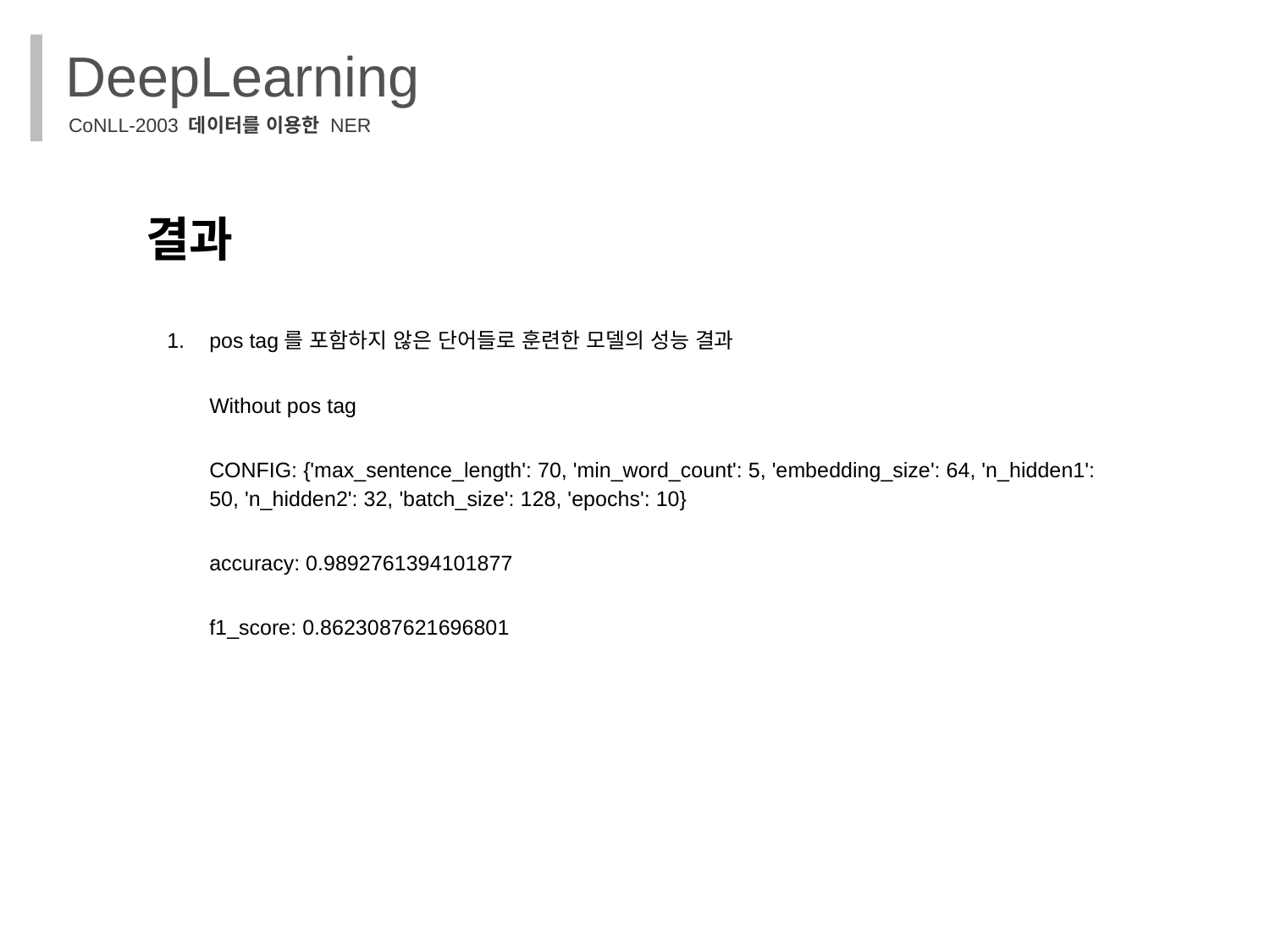

DeepLearning
CoNLL-2003 데이터를 이용한 NER
결과

pos tag를 포함하지 않은 단어들로 훈련한 모델의 성능 결과
Without pos tag
CONFIG: {'max_sentence_length': 70, 'min_word_count': 5, 'embedding_size': 64, 'n_hidden1': 50, 'n_hidden2': 32, 'batch_size': 128, 'epochs': 10}
accuracy: 0.9892761394101877
f1_score: 0.8623087621696801